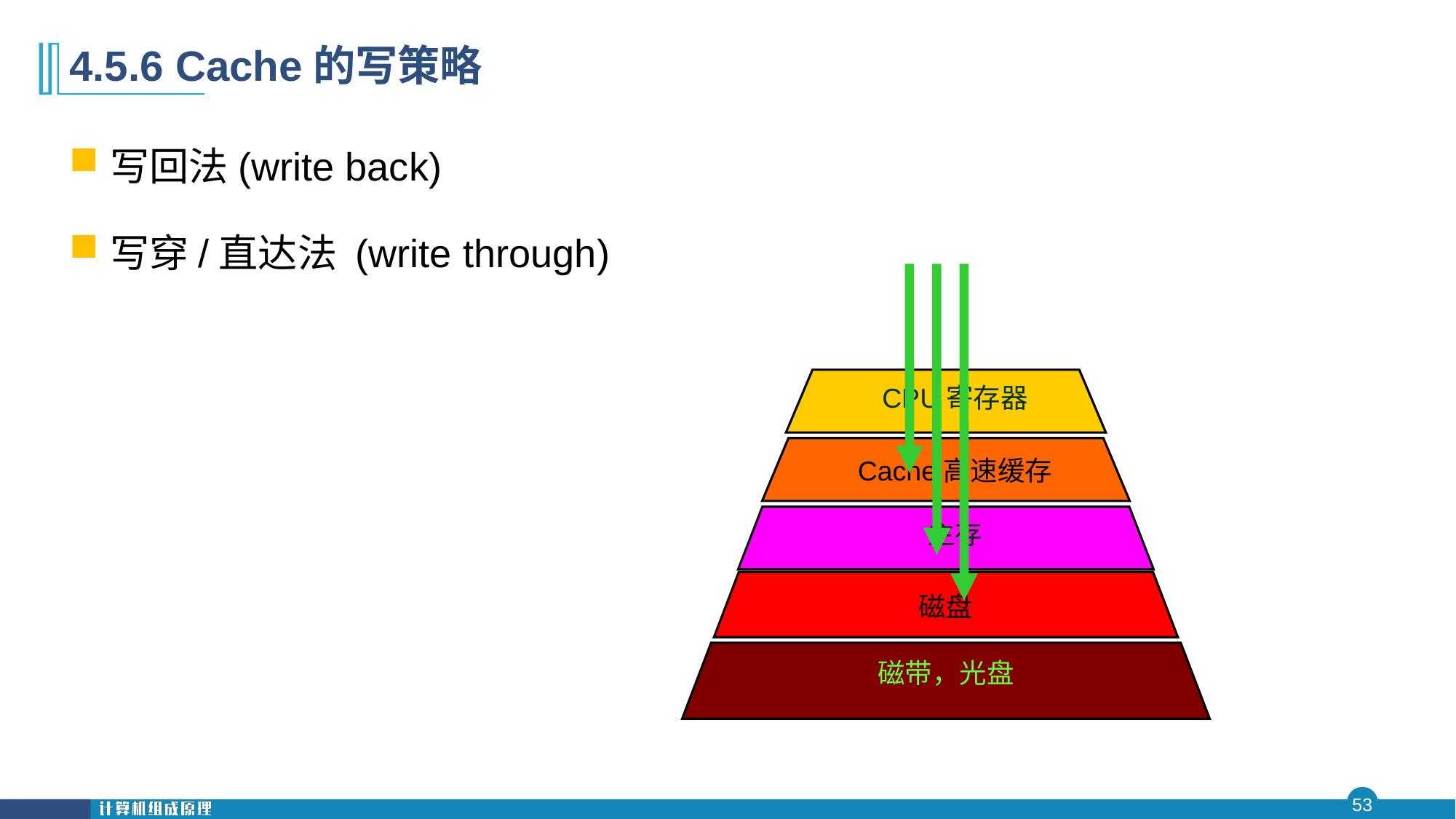

# 4.5.6 Cache的写策略
写回法(write back)
写穿/直达法 (write through)

CPU寄存器

Cache高速缓存

主存

磁盘

磁带，光盘